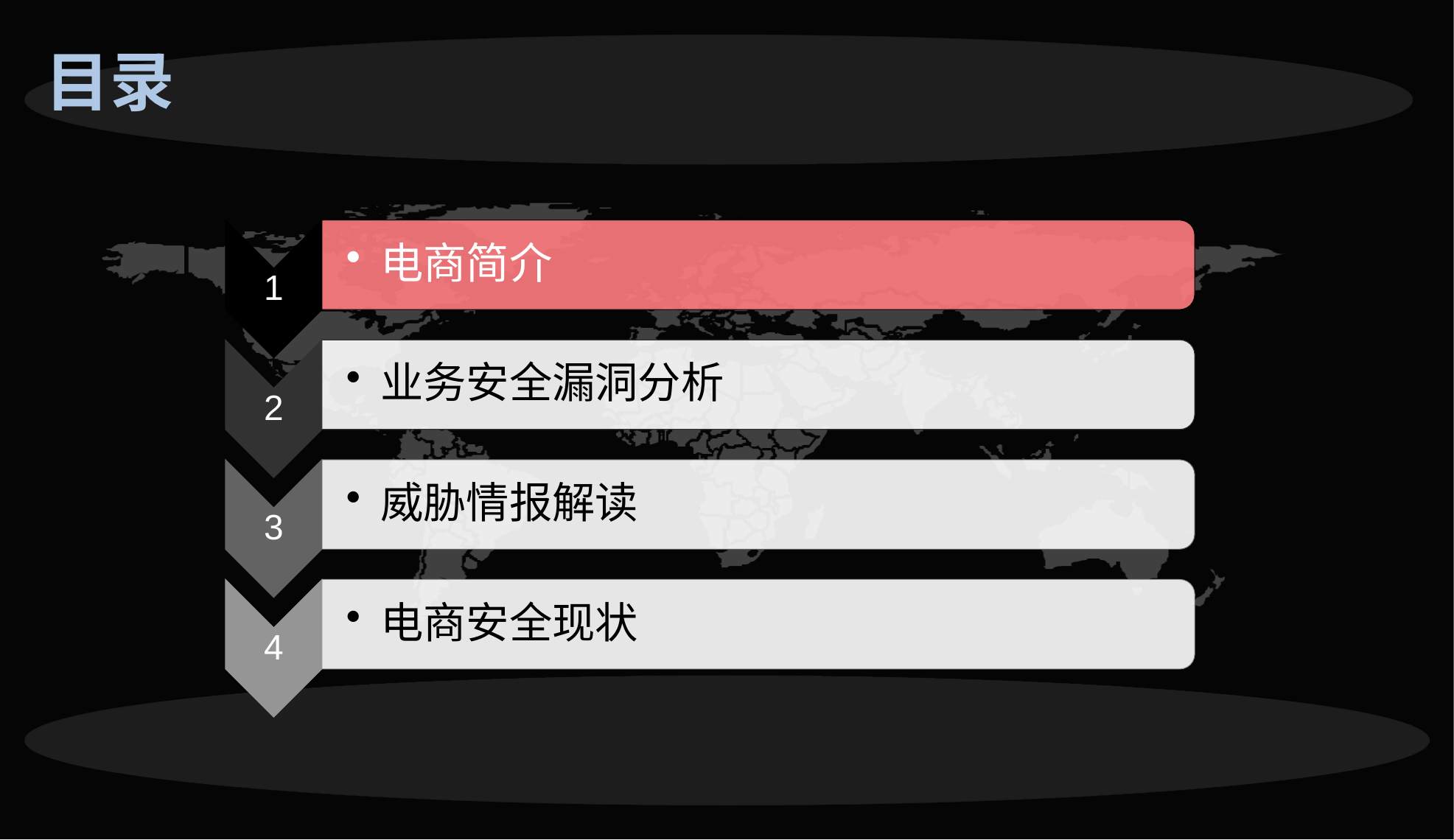

目录
1
电商简介
2
业务安全漏洞分析
3
威胁情报解读
4
电商安全现状